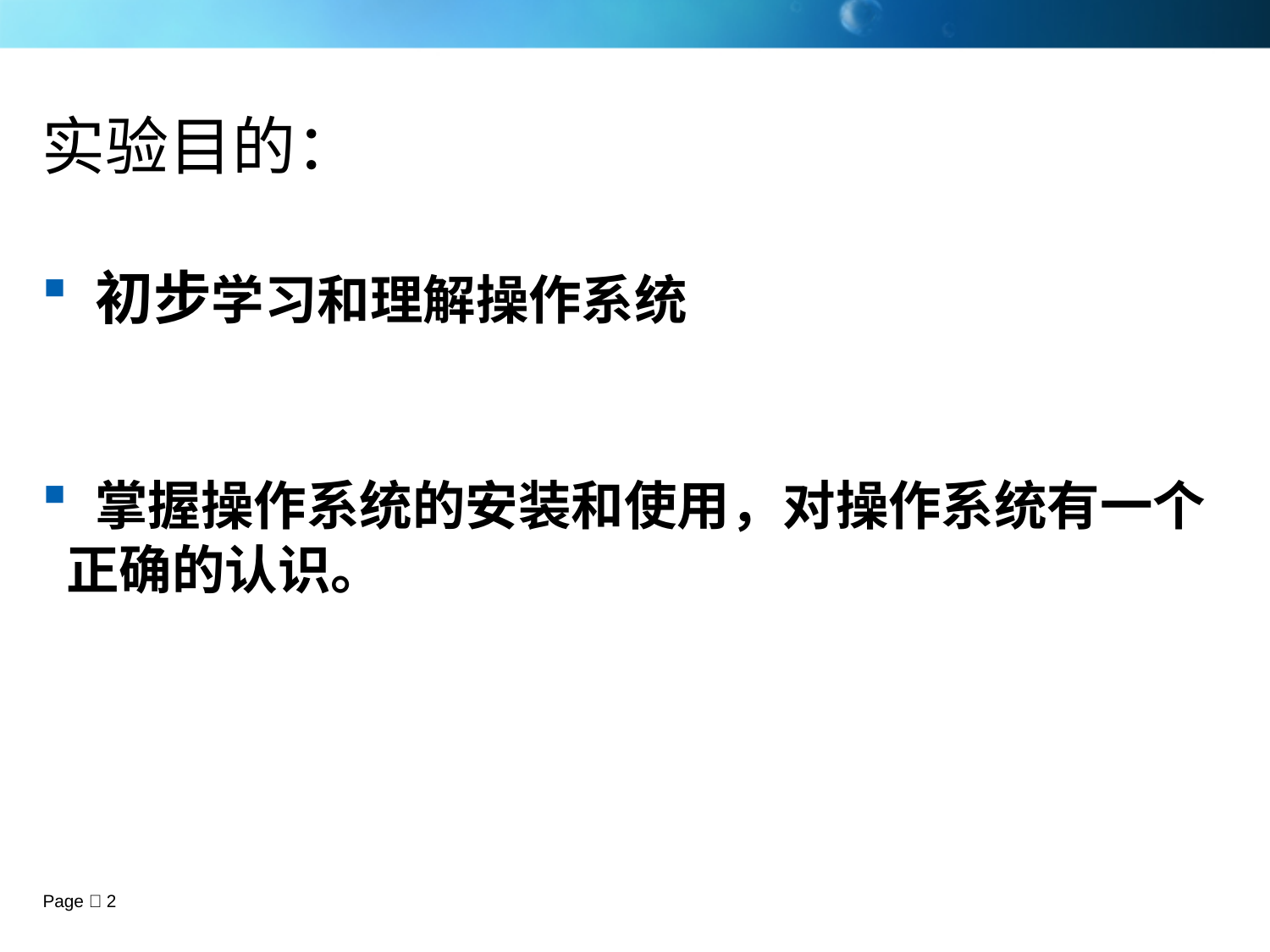

# 实验目的：
 初步学习和理解操作系统

 掌握操作系统的安装和使用，对操作系统有一个正确的认识。